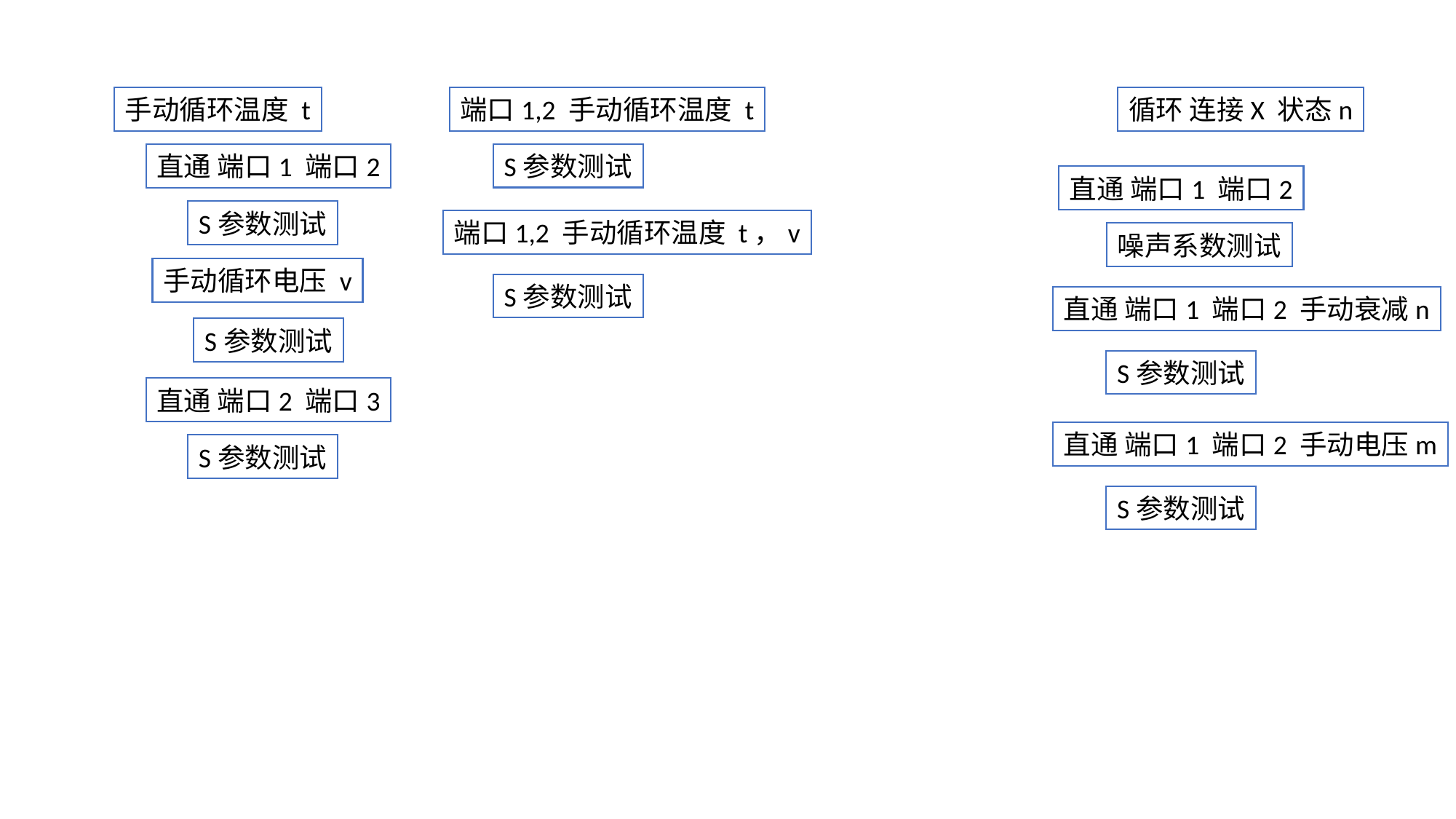

端口1,2 手动循环温度 t
手动循环温度 t
循环 连接X 状态n
S参数测试
直通 端口1 端口2
直通 端口1 端口2
S参数测试
端口1,2 手动循环温度 t，v
噪声系数测试
手动循环电压 v
S参数测试
直通 端口1 端口2 手动衰减n
S参数测试
S参数测试
直通 端口2 端口3
直通 端口1 端口2 手动电压m
S参数测试
S参数测试